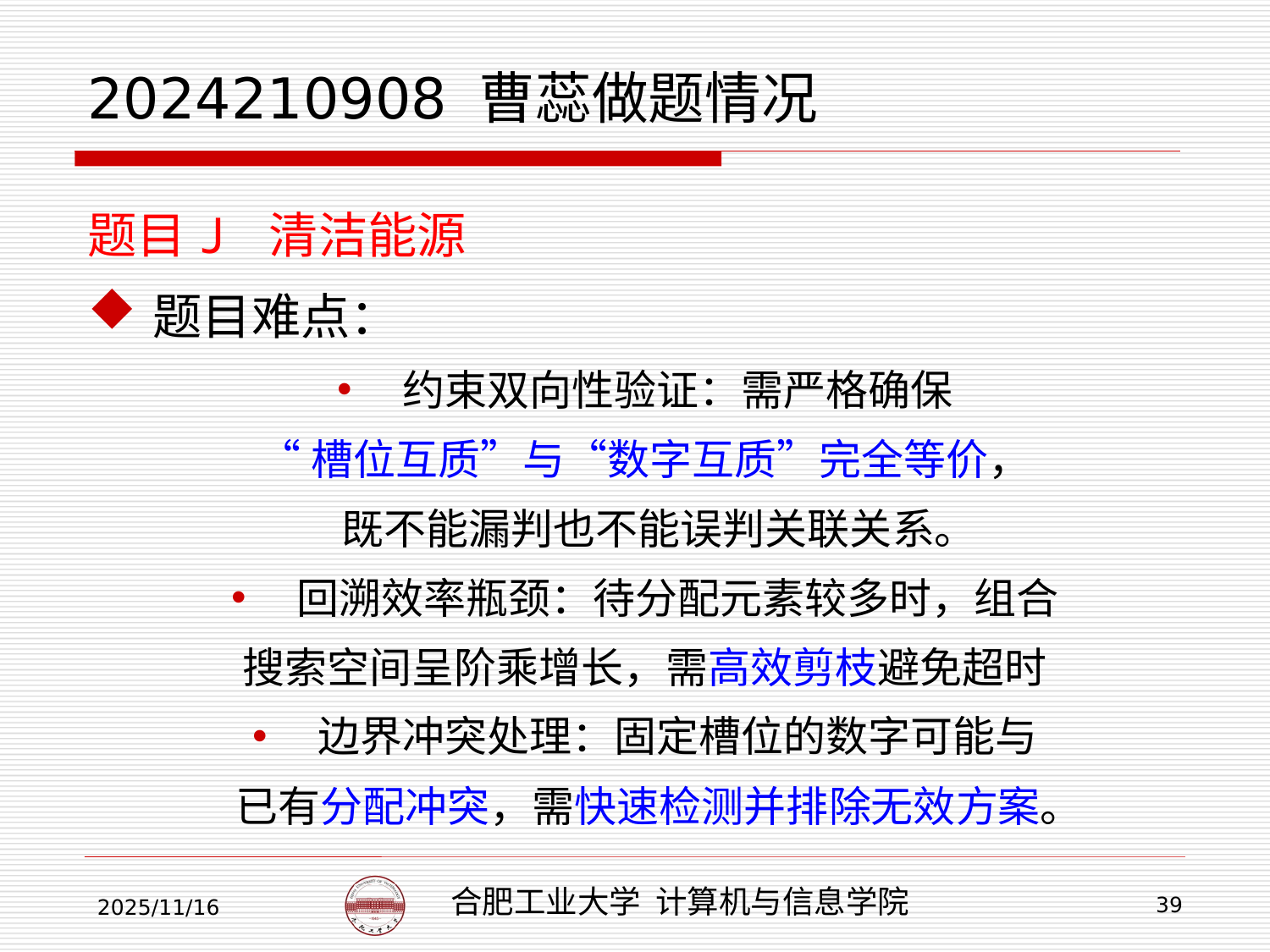

# 2024210908 曹蕊做题情况
题目J 清洁能源
题目难点：
约束双向性验证：需严格确保
“槽位互质”与“数字互质”完全等价，
  既不能漏判也不能误判关联关系。
回溯效率瓶颈：待分配元素较多时，组合
搜索空间呈阶乘增长，需高效剪枝避免超时
边界冲突处理：固定槽位的数字可能与
  已有分配冲突，需快速检测并排除无效方案。